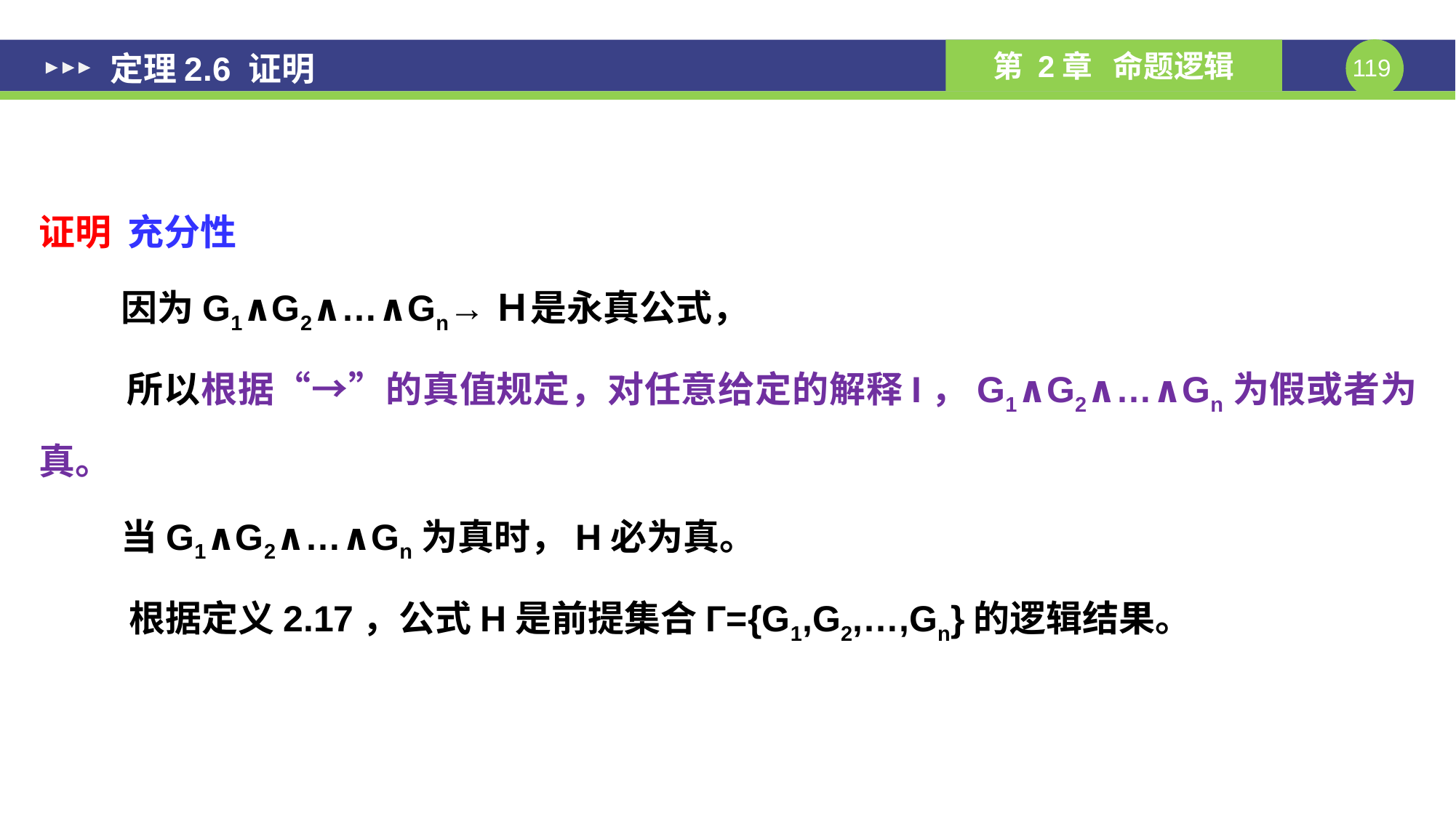

定理2.6 证明
证明  充分性
         因为G1∧G2∧…∧Gn→Ｈ是永真公式，
         所以根据“→”的真值规定，对任意给定的解释I，G1∧G2∧…∧Gn为假或者为真。
         当G1∧G2∧…∧Gn为真时，H必为真。
          根据定义2.17，公式H是前提集合Г={G1,G2,…,Gn}的逻辑结果。